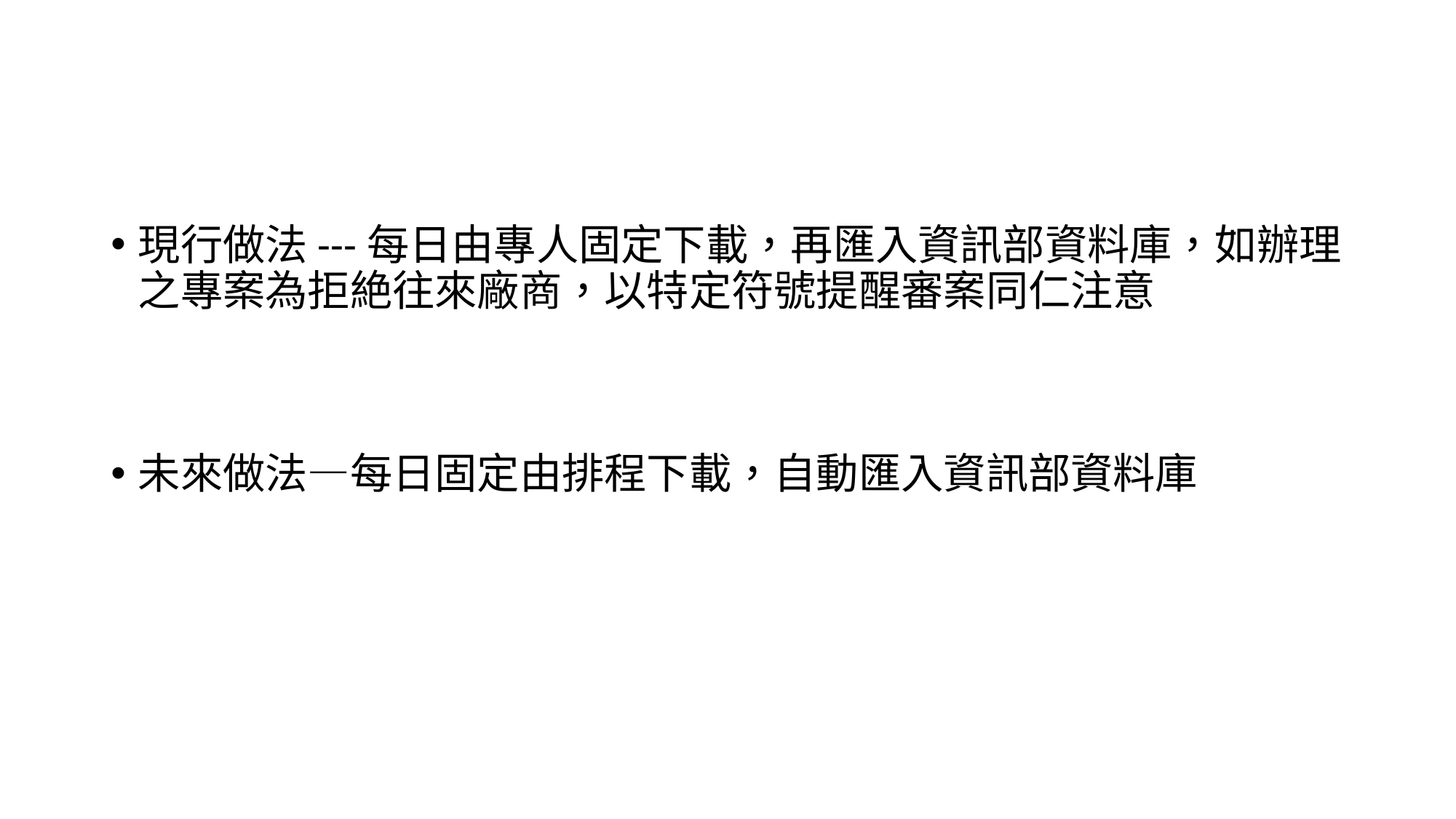

現行做法---每日由專人固定下載，再匯入資訊部資料庫，如辦理之專案為拒絶往來廠商，以特定符號提醒審案同仁注意

未來做法—每日固定由排程下載，自動匯入資訊部資料庫